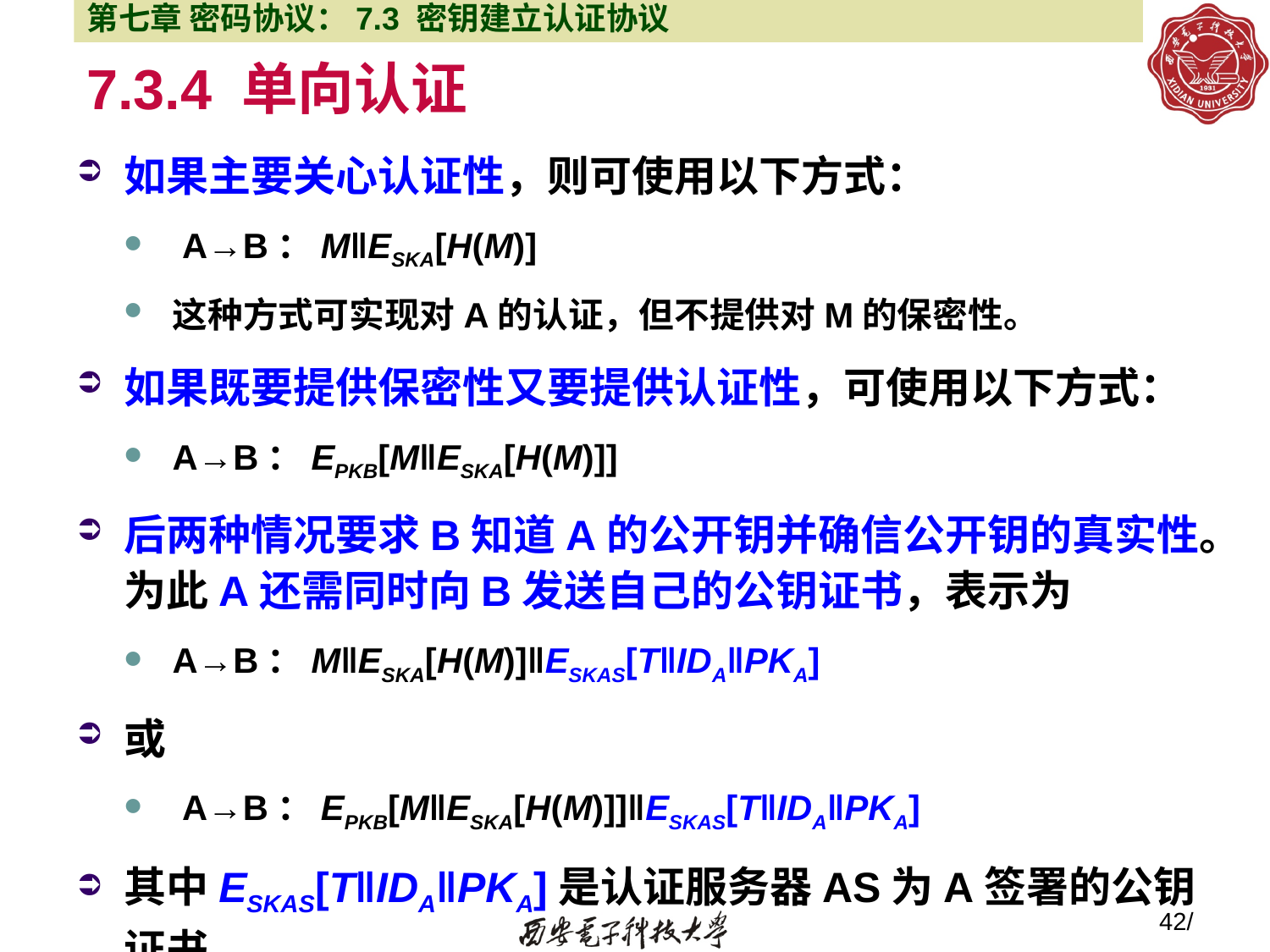

第七章 密码协议：7.3 密钥建立认证协议
# 7.3.4 单向认证
如果主要关心认证性，则可使用以下方式：
 A→B：M‖ESKA[H(M)]
这种方式可实现对A的认证，但不提供对M的保密性。
如果既要提供保密性又要提供认证性，可使用以下方式：
A→B：EPKB[M‖ESKA[H(M)]]
后两种情况要求B知道A的公开钥并确信公开钥的真实性。为此A还需同时向B发送自己的公钥证书，表示为
A→B：M‖ESKA[H(M)]‖ESKAS[T‖IDA‖PKA]
或
 A→B：EPKB[M‖ESKA[H(M)]]‖ESKAS[T‖IDA‖PKA]
其中ESKAS[T‖IDA‖PKA]是认证服务器AS为A签署的公钥证书
42/